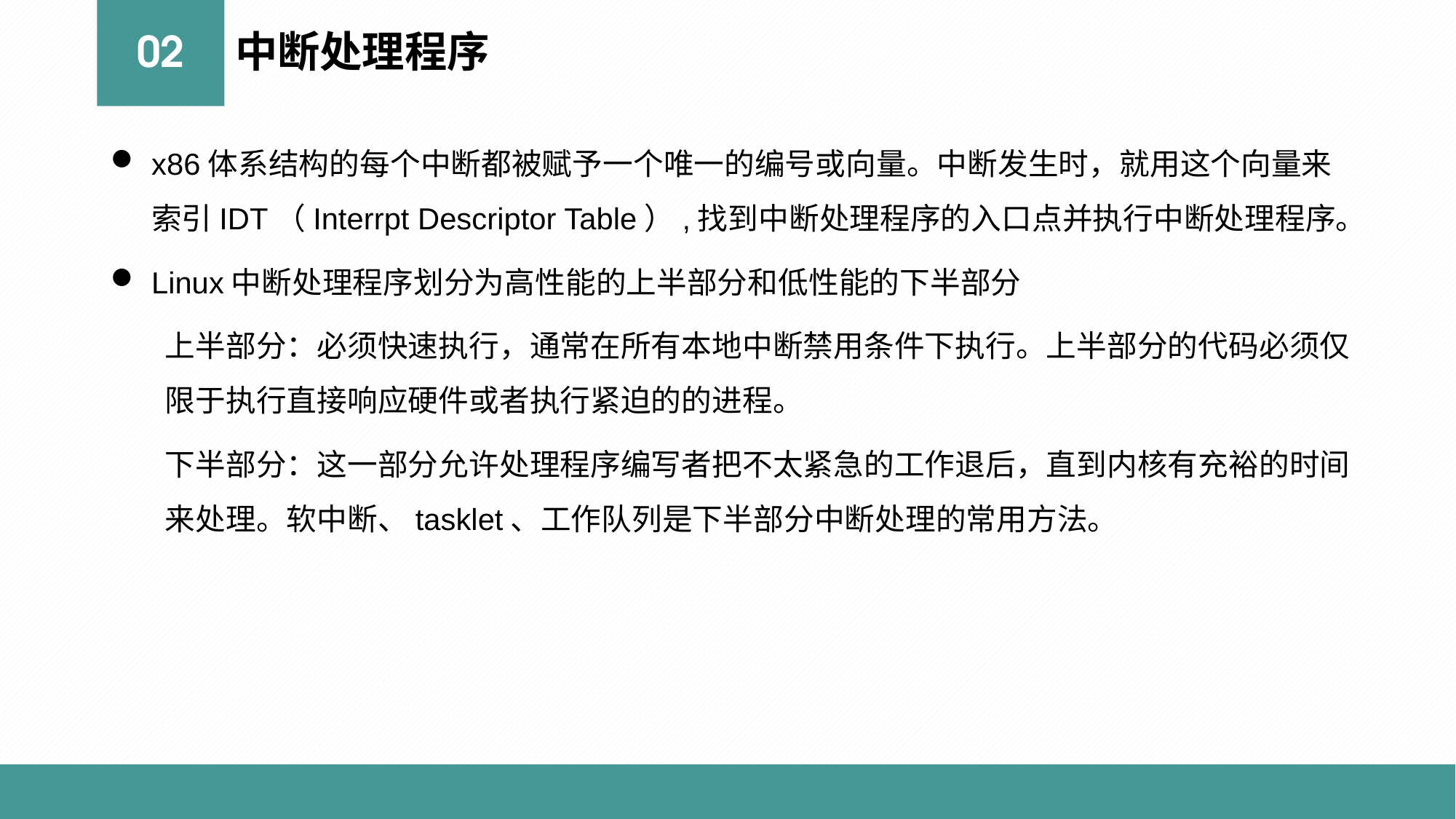

02
中断处理程序
x86体系结构的每个中断都被赋予一个唯一的编号或向量。中断发生时，就用这个向量来索引IDT（Interrpt Descriptor Table）,找到中断处理程序的入口点并执行中断处理程序。
Linux中断处理程序划分为高性能的上半部分和低性能的下半部分
上半部分：必须快速执行，通常在所有本地中断禁用条件下执行。上半部分的代码必须仅限于执行直接响应硬件或者执行紧迫的的进程。
下半部分：这一部分允许处理程序编写者把不太紧急的工作退后，直到内核有充裕的时间来处理。软中断、tasklet、工作队列是下半部分中断处理的常用方法。